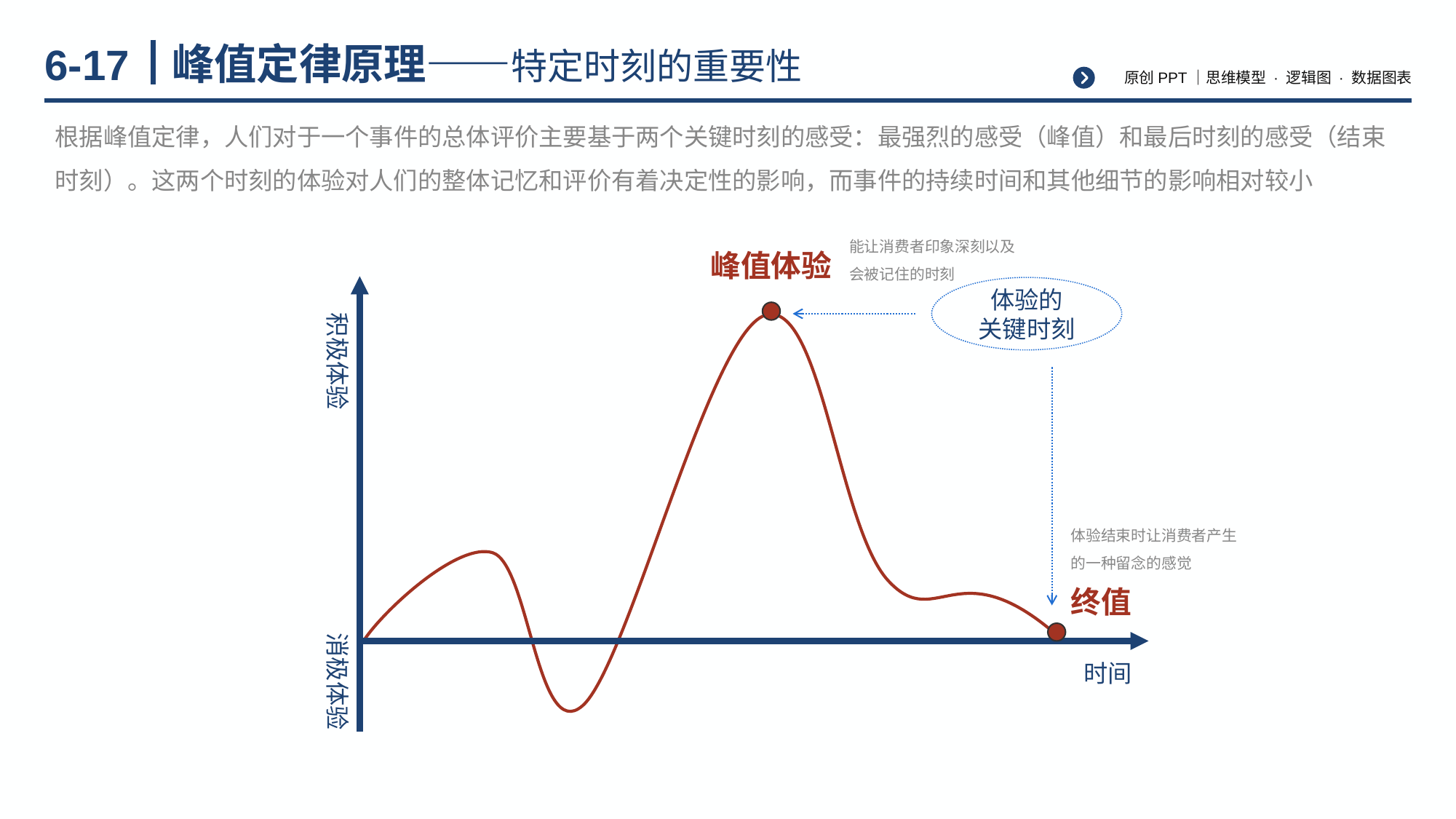

# 峰值定律原理——特定时刻的重要性
6-17
根据峰值定律，人们对于一个事件的总体评价主要基于两个关键时刻的感受：最强烈的感受（峰值）和最后时刻的感受（结束时刻）。这两个时刻的体验对人们的整体记忆和评价有着决定性的影响，而事件的持续时间和其他细节的影响相对较小
能让消费者印象深刻以及会被记住的时刻
峰值体验
积极体验

终值
消极体验
时间

体验的
关键时刻
体验结束时让消费者产生的一种留念的感觉